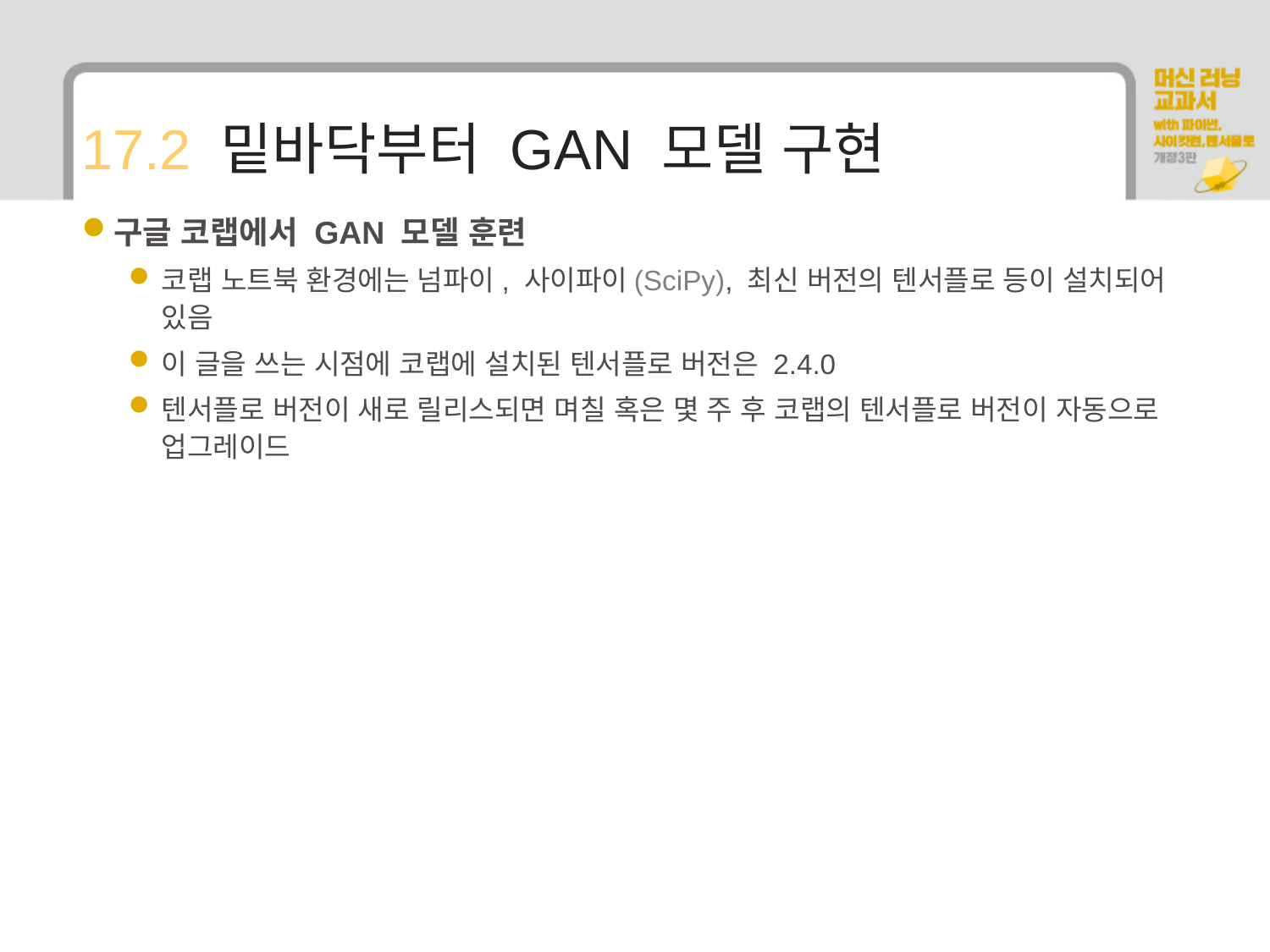

# 17.2 밑바닥부터 GAN 모델 구현
구글 코랩에서 GAN 모델 훈련
코랩 노트북 환경에는 넘파이, 사이파이(SciPy), 최신 버전의 텐서플로 등이 설치되어 있음
이 글을 쓰는 시점에 코랩에 설치된 텐서플로 버전은 2.4.0
텐서플로 버전이 새로 릴리스되면 며칠 혹은 몇 주 후 코랩의 텐서플로 버전이 자동으로 업그레이드